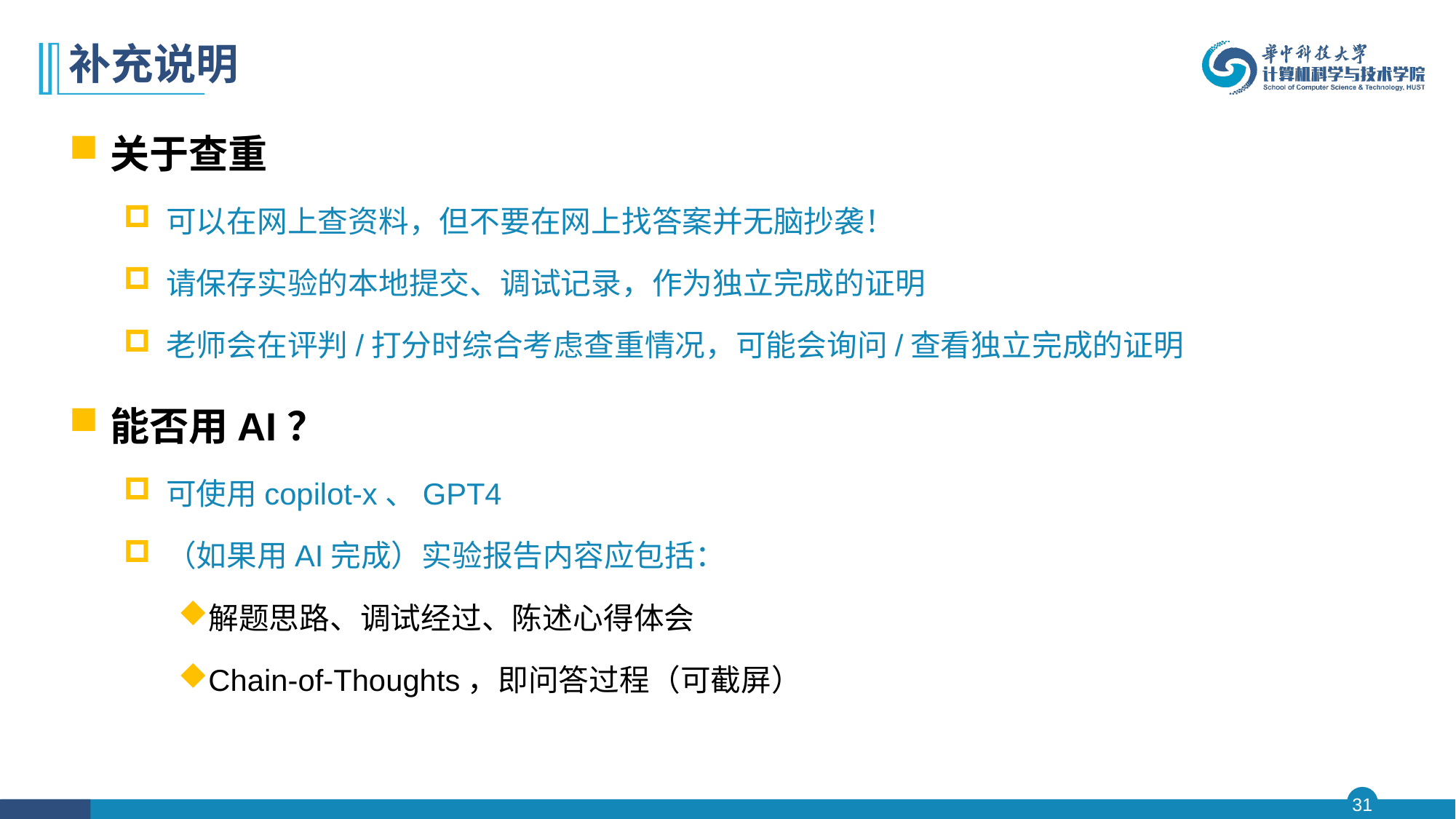

# 补充说明
关于查重
可以在网上查资料，但不要在网上找答案并无脑抄袭！
请保存实验的本地提交、调试记录，作为独立完成的证明
老师会在评判/打分时综合考虑查重情况，可能会询问/查看独立完成的证明
能否用AI？
可使用copilot-x、GPT4
（如果用AI完成）实验报告内容应包括：
解题思路、调试经过、陈述心得体会
Chain-of-Thoughts，即问答过程（可截屏）